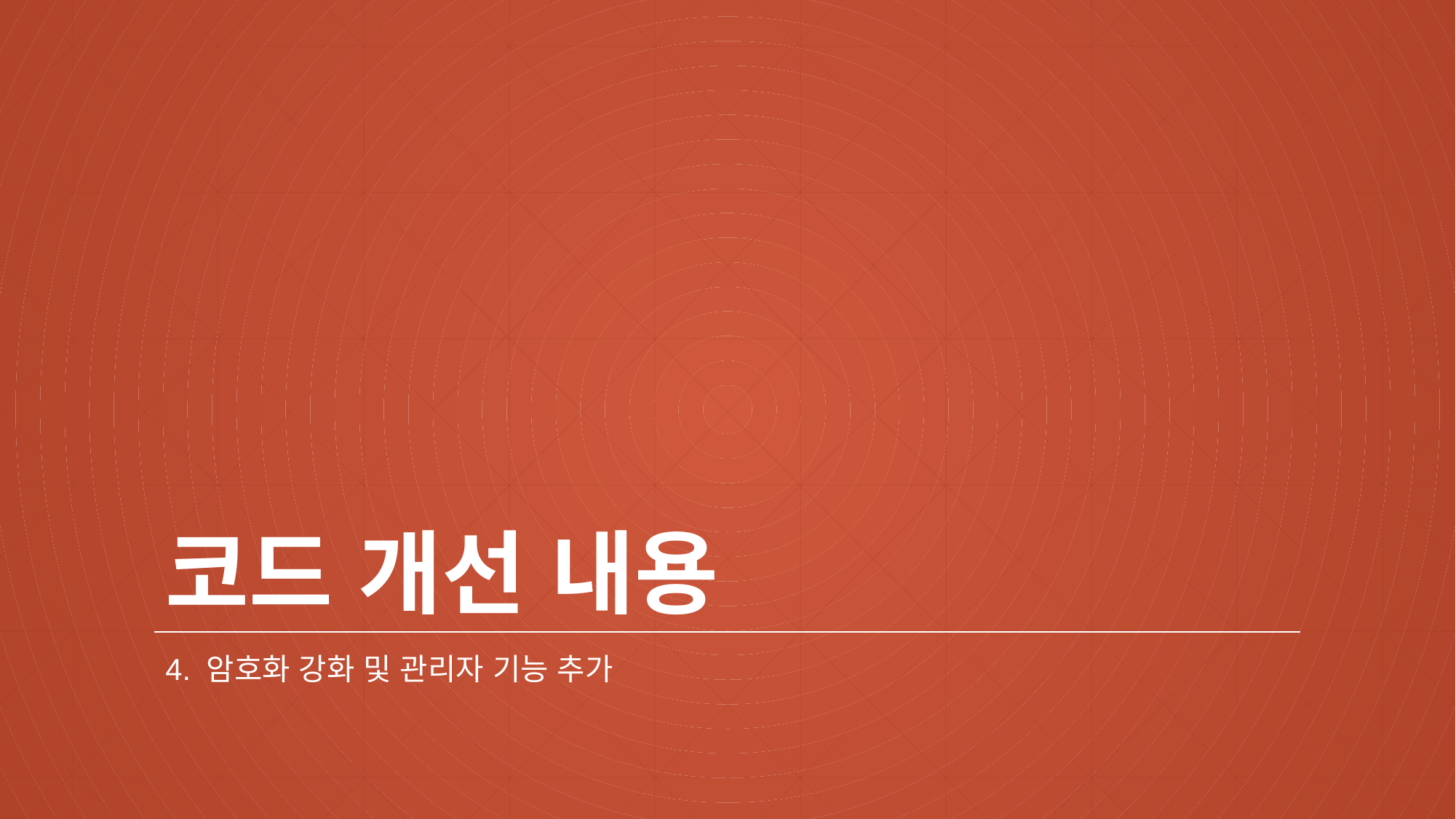

# 코드 개선 내용
4. 암호화 강화 및 관리자 기능 추가